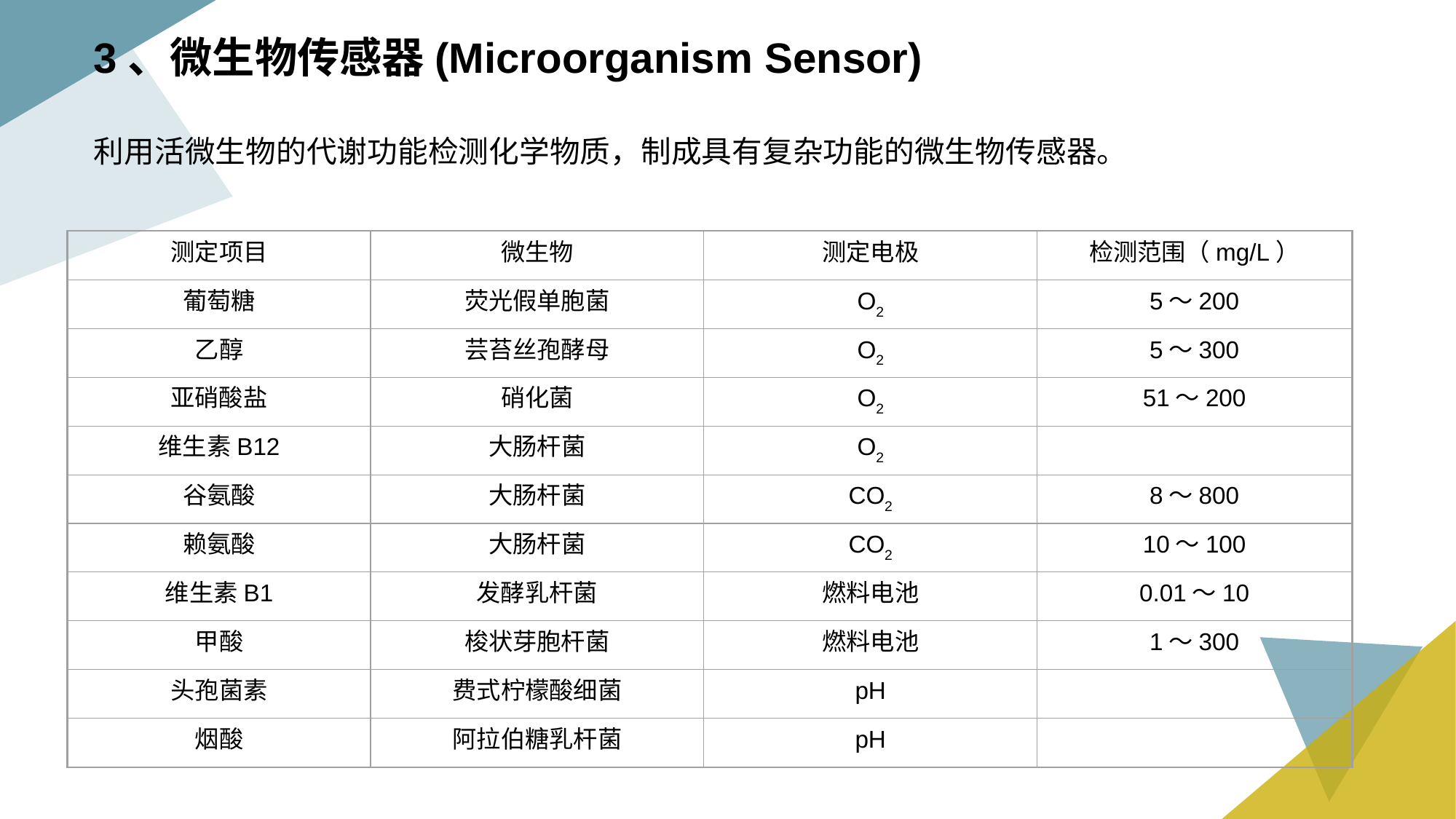

3、微生物传感器(Microorganism Sensor)

利用活微生物的代谢功能检测化学物质，制成具有复杂功能的微生物传感器。

测定项目

微生物

测定电极

检测范围（mg/L）

葡萄糖

荧光假单胞菌

O2

5～200

乙醇

芸苔丝孢酵母

O2

5～300

亚硝酸盐

硝化菌

O2

51～200

维生素B12

大肠杆菌

O2

谷氨酸

大肠杆菌

CO2

8～800

赖氨酸

大肠杆菌

CO2

10～100

维生素B1

发酵乳杆菌

燃料电池

0.01～10

甲酸

梭状芽胞杆菌

燃料电池

1～300

头孢菌素

费式柠檬酸细菌

pH

烟酸

阿拉伯糖乳杆菌

pH